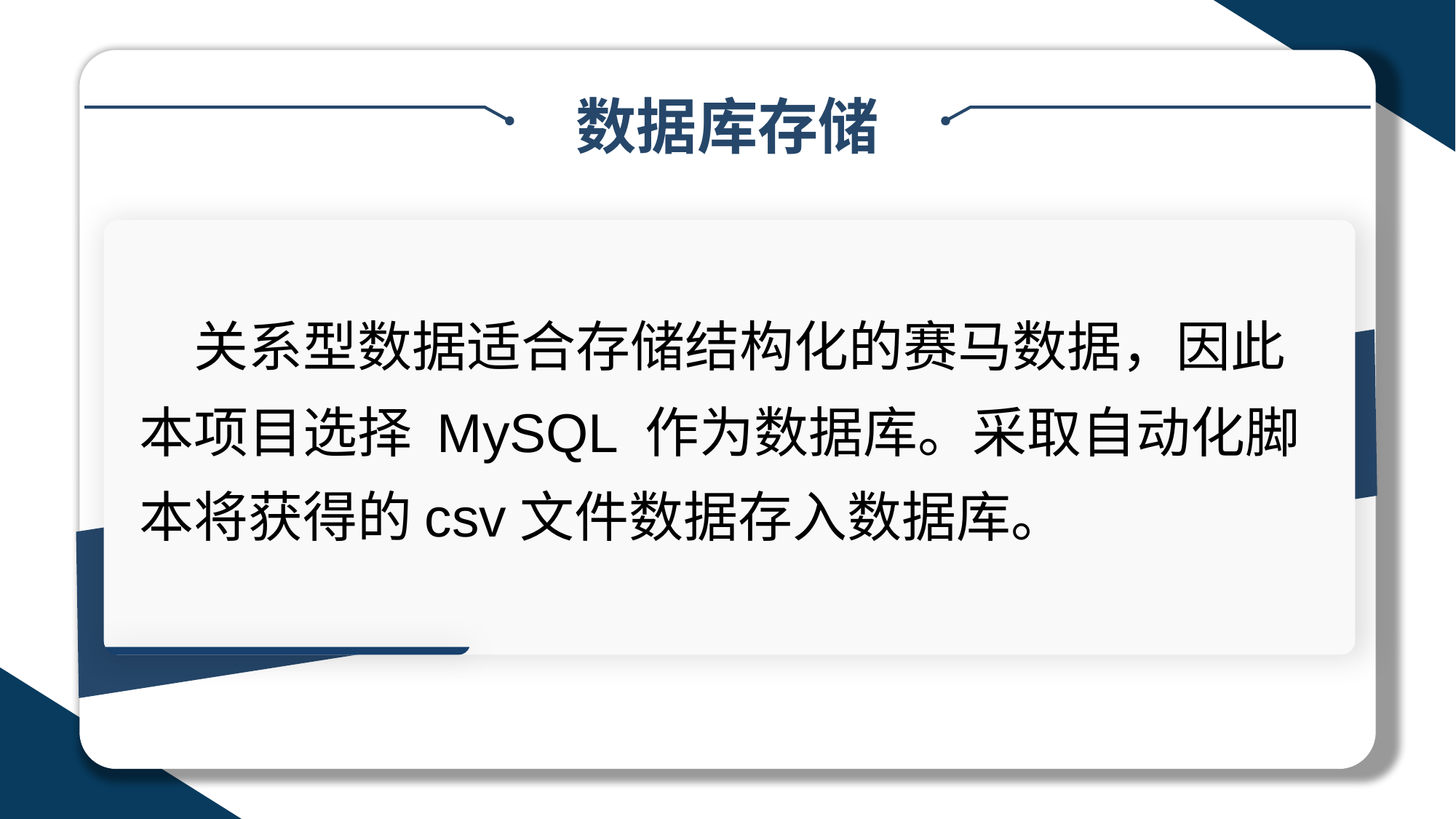

数据库存储

关系型数据适合存储结构化的赛马数据，因此本项目选择 MySQL 作为数据库。采取自动化脚本将获得的csv文件数据存入数据库。